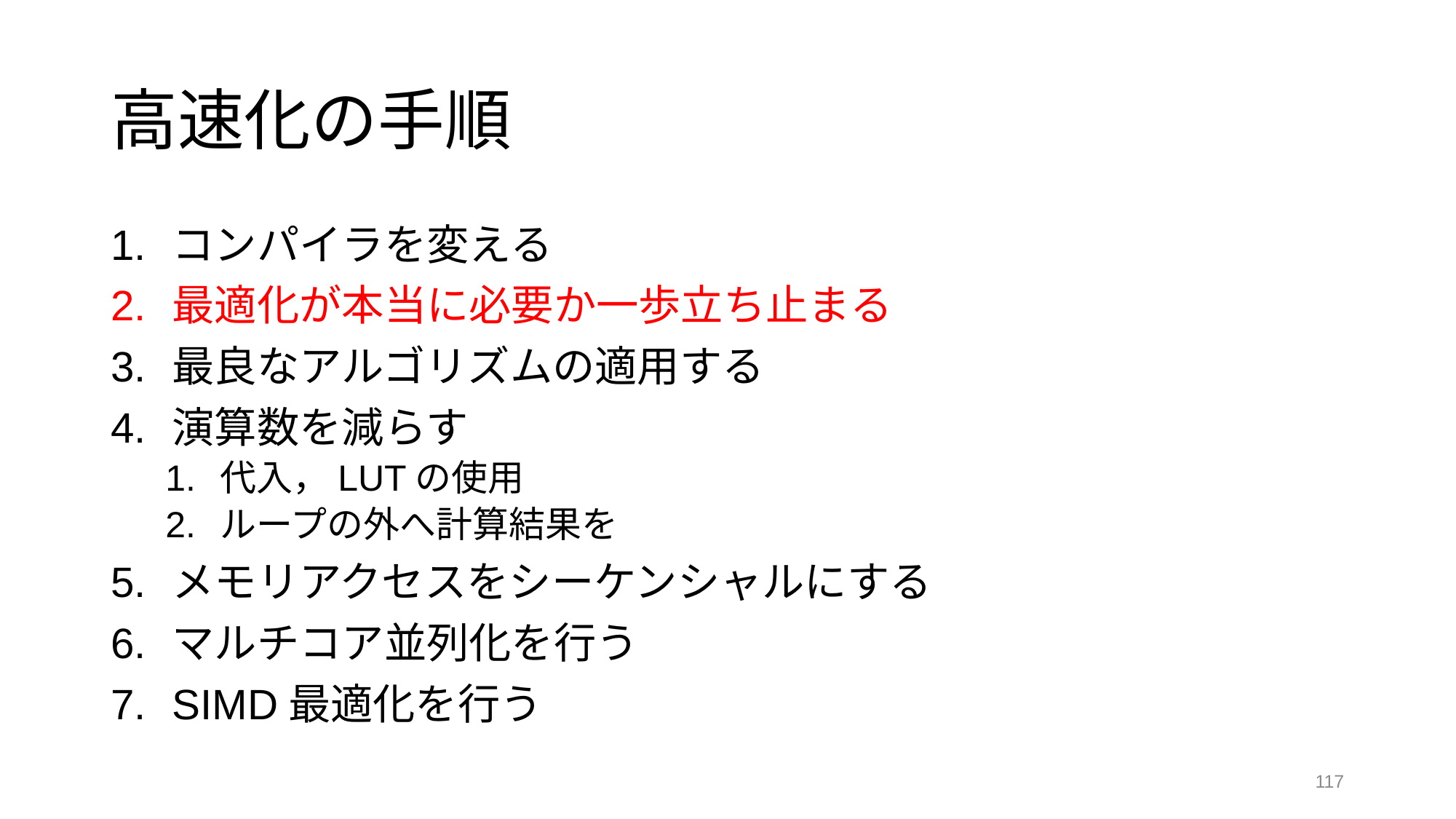

# 高速化の手順
コンパイラを変える
最適化が本当に必要か一歩立ち止まる
最良なアルゴリズムの適用する
演算数を減らす
代入，LUTの使用
ループの外へ計算結果を
メモリアクセスをシーケンシャルにする
マルチコア並列化を行う
SIMD最適化を行う
117